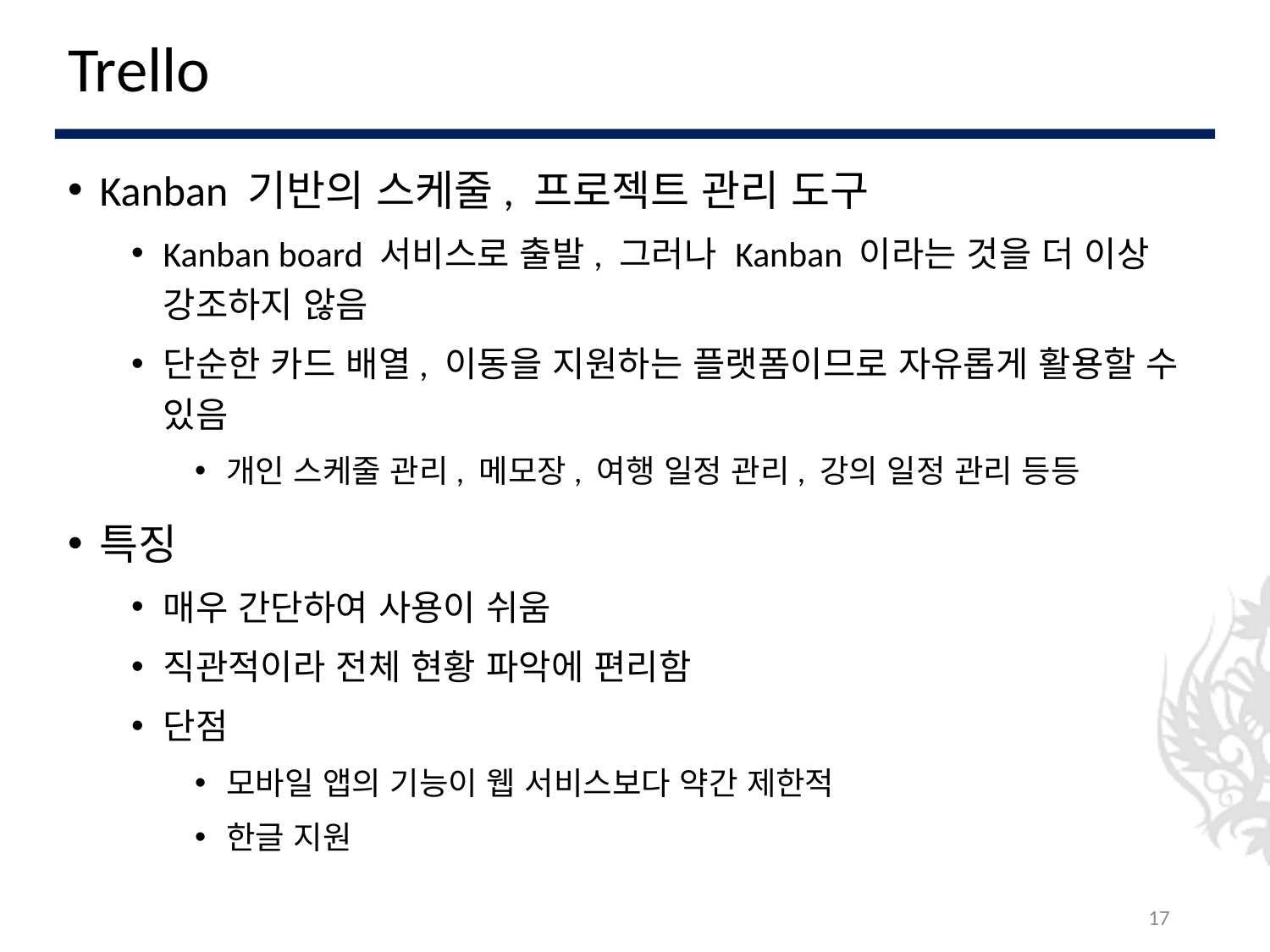

# Trello
Kanban 기반의 스케줄, 프로젝트 관리 도구
Kanban board 서비스로 출발, 그러나 Kanban 이라는 것을 더 이상 강조하지 않음
단순한 카드 배열, 이동을 지원하는 플랫폼이므로 자유롭게 활용할 수 있음
개인 스케줄 관리, 메모장, 여행 일정 관리, 강의 일정 관리 등등
특징
매우 간단하여 사용이 쉬움
직관적이라 전체 현황 파악에 편리함
단점
모바일 앱의 기능이 웹 서비스보다 약간 제한적
한글 지원

17